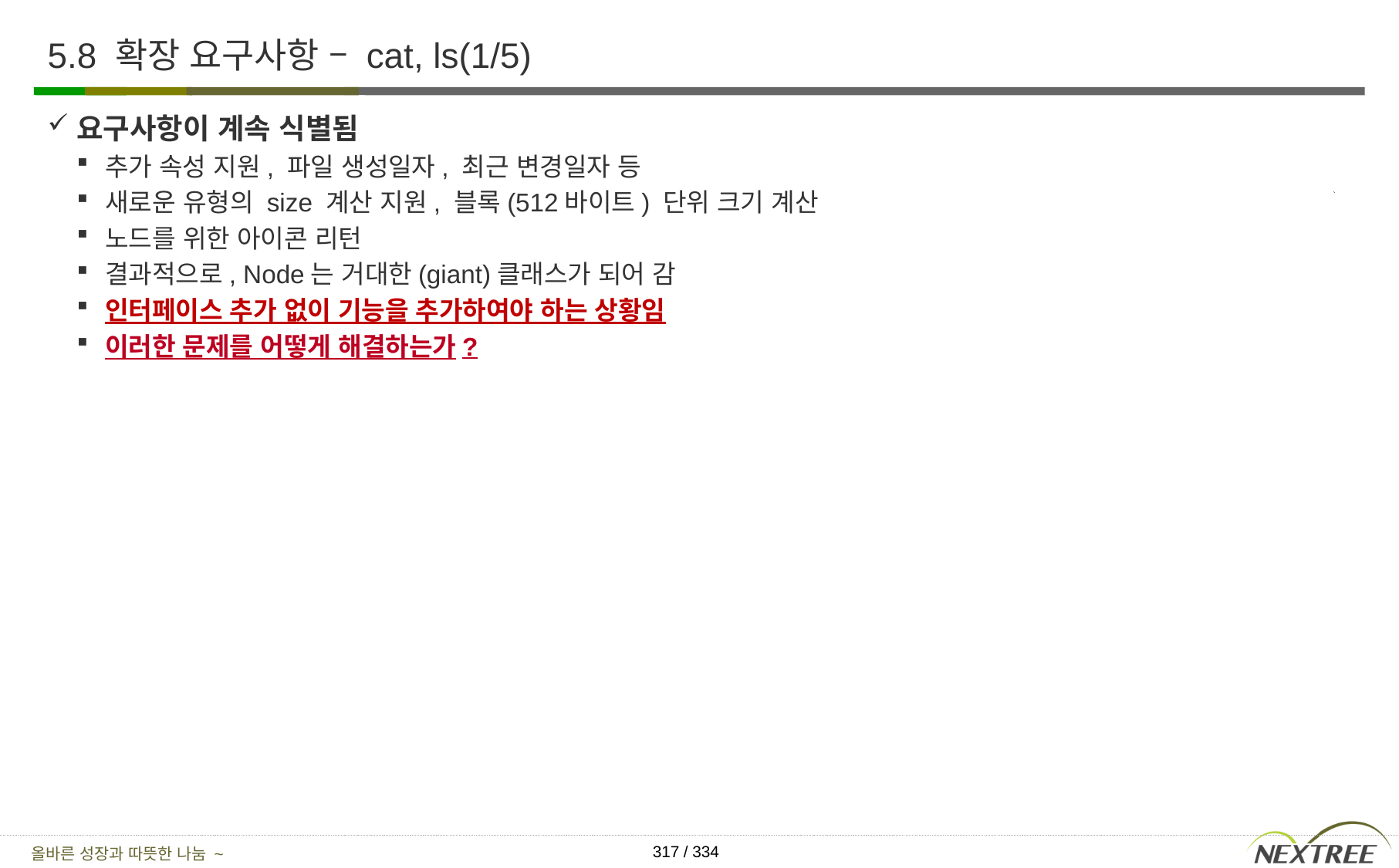

# 5.8 확장 요구사항 – cat, ls(1/5)
요구사항이 계속 식별됨
추가 속성 지원, 파일 생성일자, 최근 변경일자 등
새로운 유형의 size 계산 지원, 블록(512바이트) 단위 크기 계산
노드를 위한 아이콘 리턴
결과적으로, Node는 거대한(giant)클래스가 되어 감
인터페이스 추가 없이 기능을 추가하여야 하는 상황임
이러한 문제를 어떻게 해결하는가?